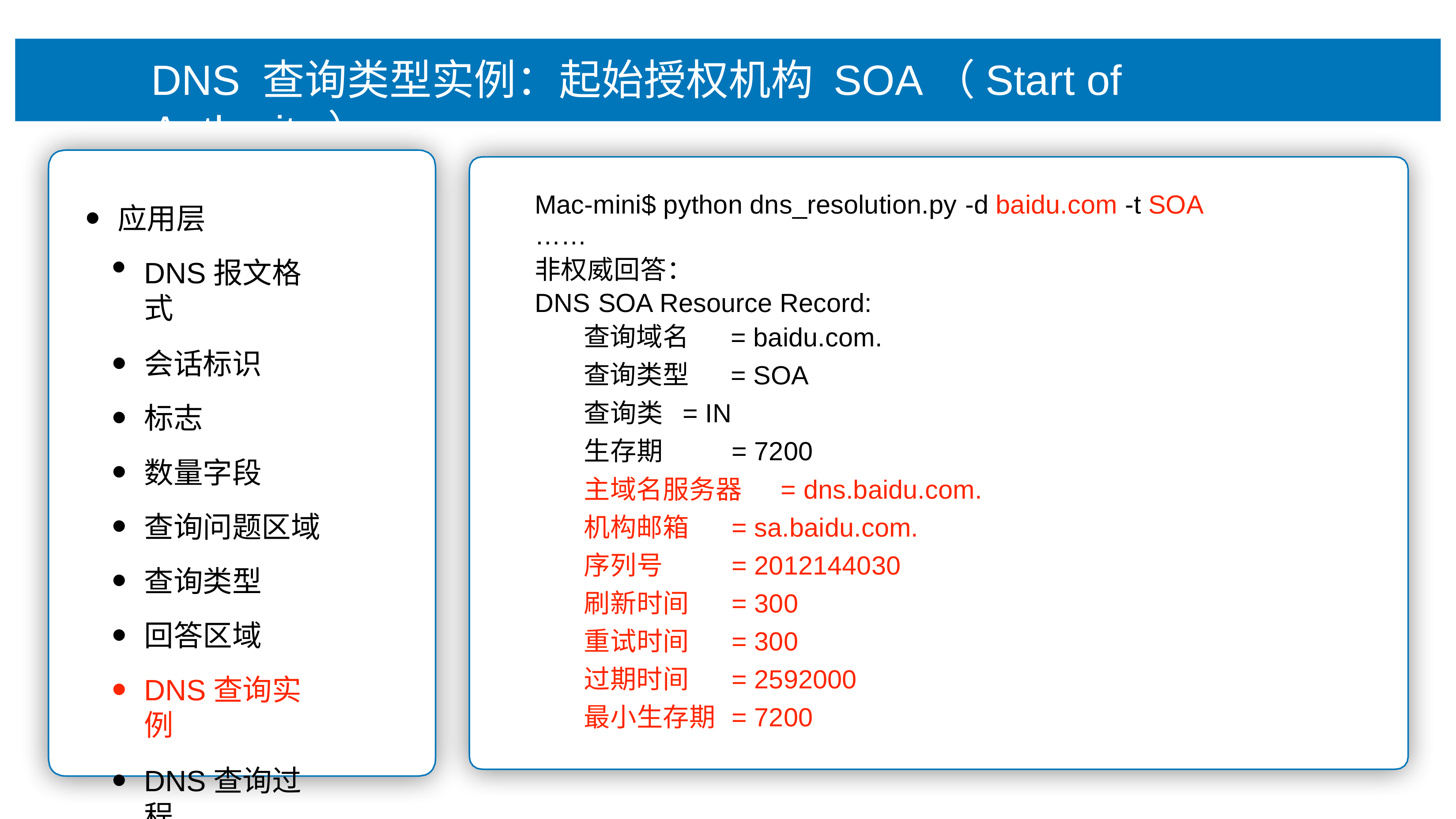

# DNS 查询类型实例：起始授权机构 SOA（Start of Authority）

Mac-mini$ python dns_resolution.py -d baidu.com -t SOA
……
⾮权威回答：
DNS SOA Resource Record:
应⽤层
DNS报⽂格式
会话标识
标志
数量字段
查询问题区域
查询类型
回答区域
DNS查询实例
DNS查询过程
查询域名 查询类型
= baidu.com.
= SOA
查询类	= IN
⽣存期	= 7200
主域名服务器	= dns.baidu.com.
机构邮箱	= sa.baidu.com.
序列号	= 2012144030
刷新时间	= 300
重试时间	= 300
过期时间	= 2592000
最⼩⽣存期	= 7200